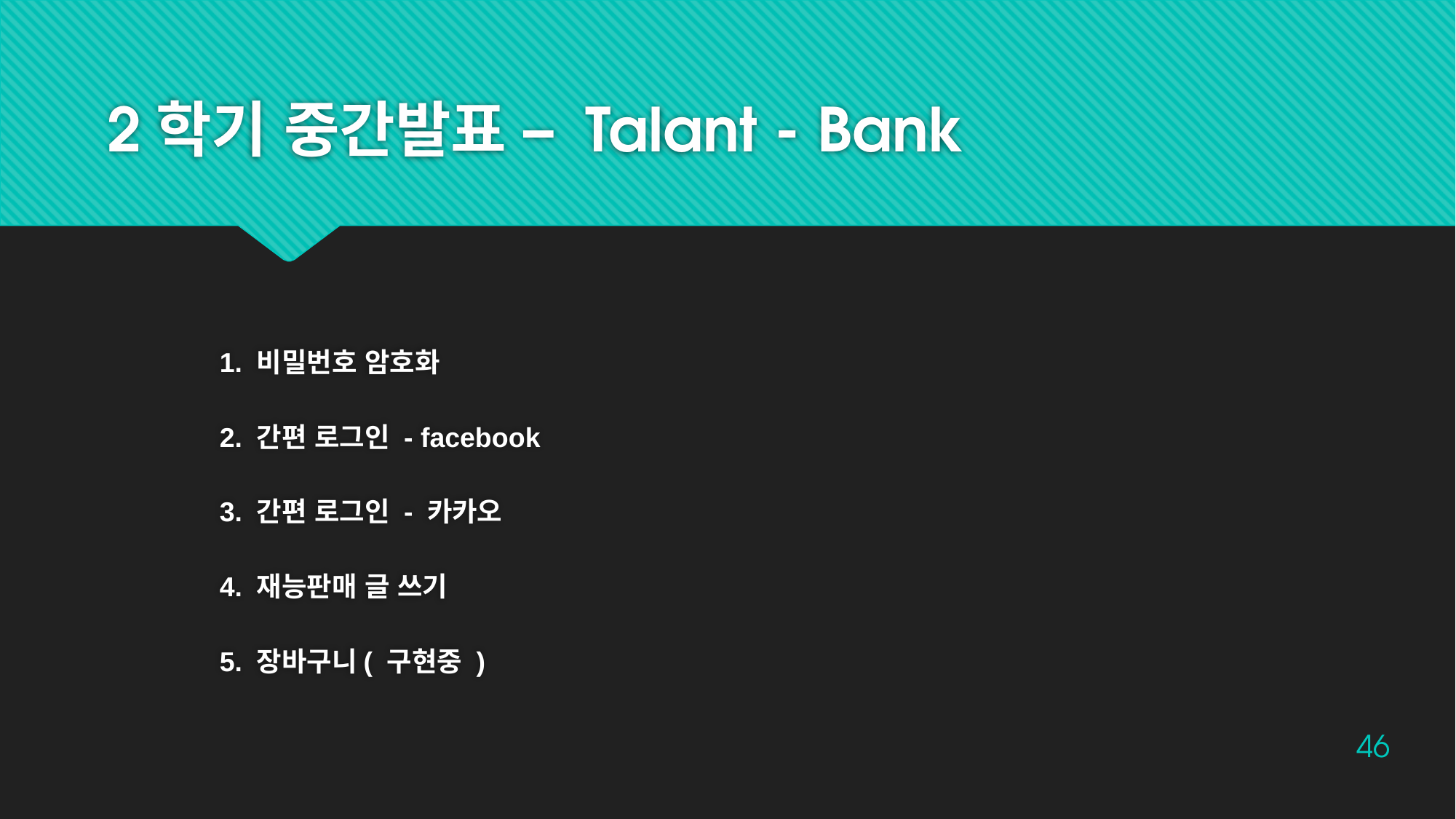

# 2학기 중간발표 – Talant - Bank
1. 비밀번호 암호화
2. 간편 로그인 - facebook
3. 간편 로그인 - 카카오
4. 재능판매 글 쓰기
5. 장바구니( 구현중 )
46